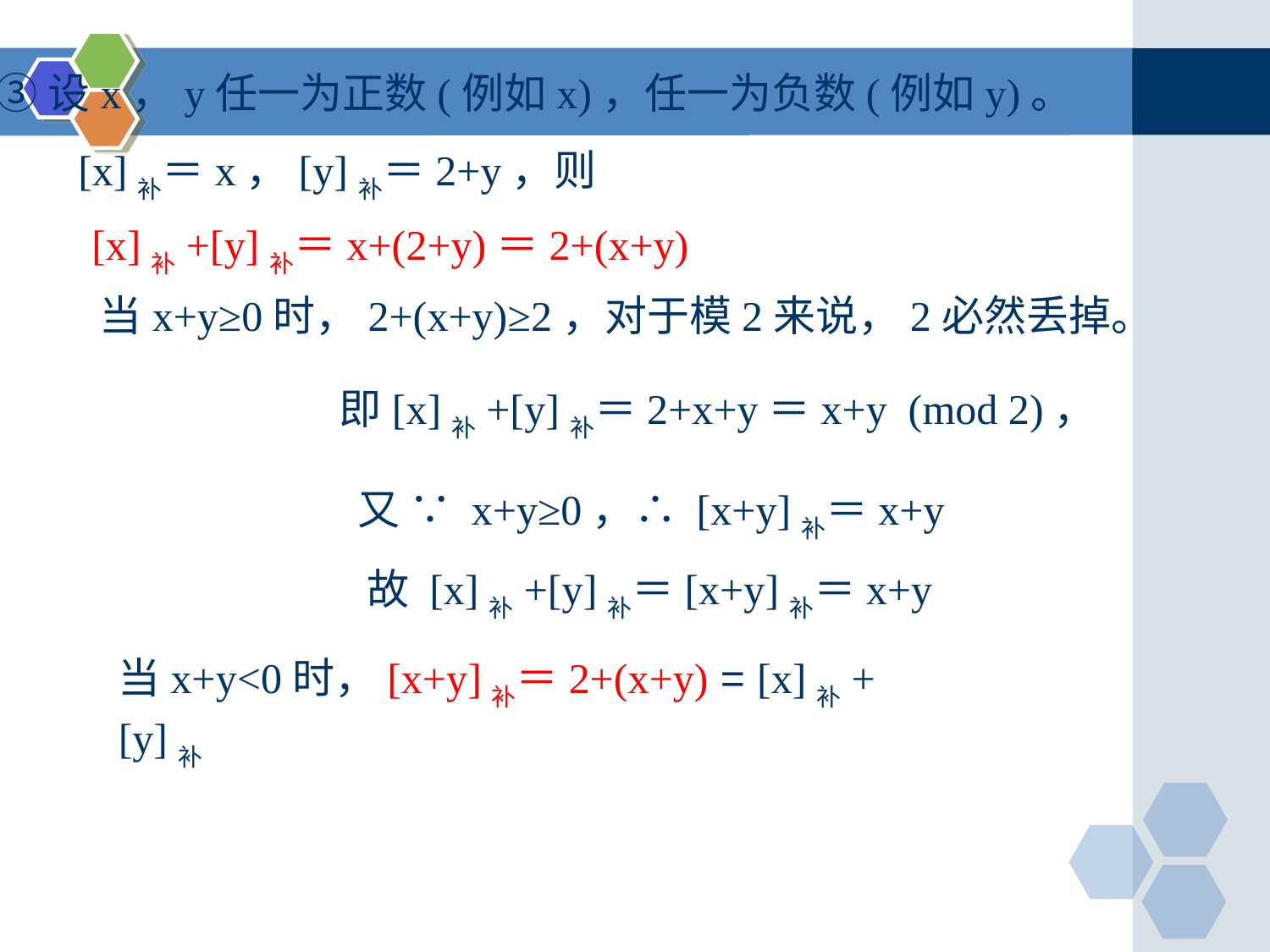

③设x，y任一为正数(例如x)，任一为负数(例如y)。
[x]补＝x，[y]补＝2+y，则
[x]补+[y]补＝x+(2+y)＝2+(x+y)
当x+y≥0时，2+(x+y)≥2，对于模2来说，2必然丢掉。
即[x]补+[y]补＝2+x+y＝x+y  (mod 2)，
又 ∵ x+y≥0，∴ [x+y]补＝x+y
故 [x]补+[y]补＝[x+y]补＝x+y
当x+y<0时，[x+y]补＝2+(x+y) = [x]补+[y]补